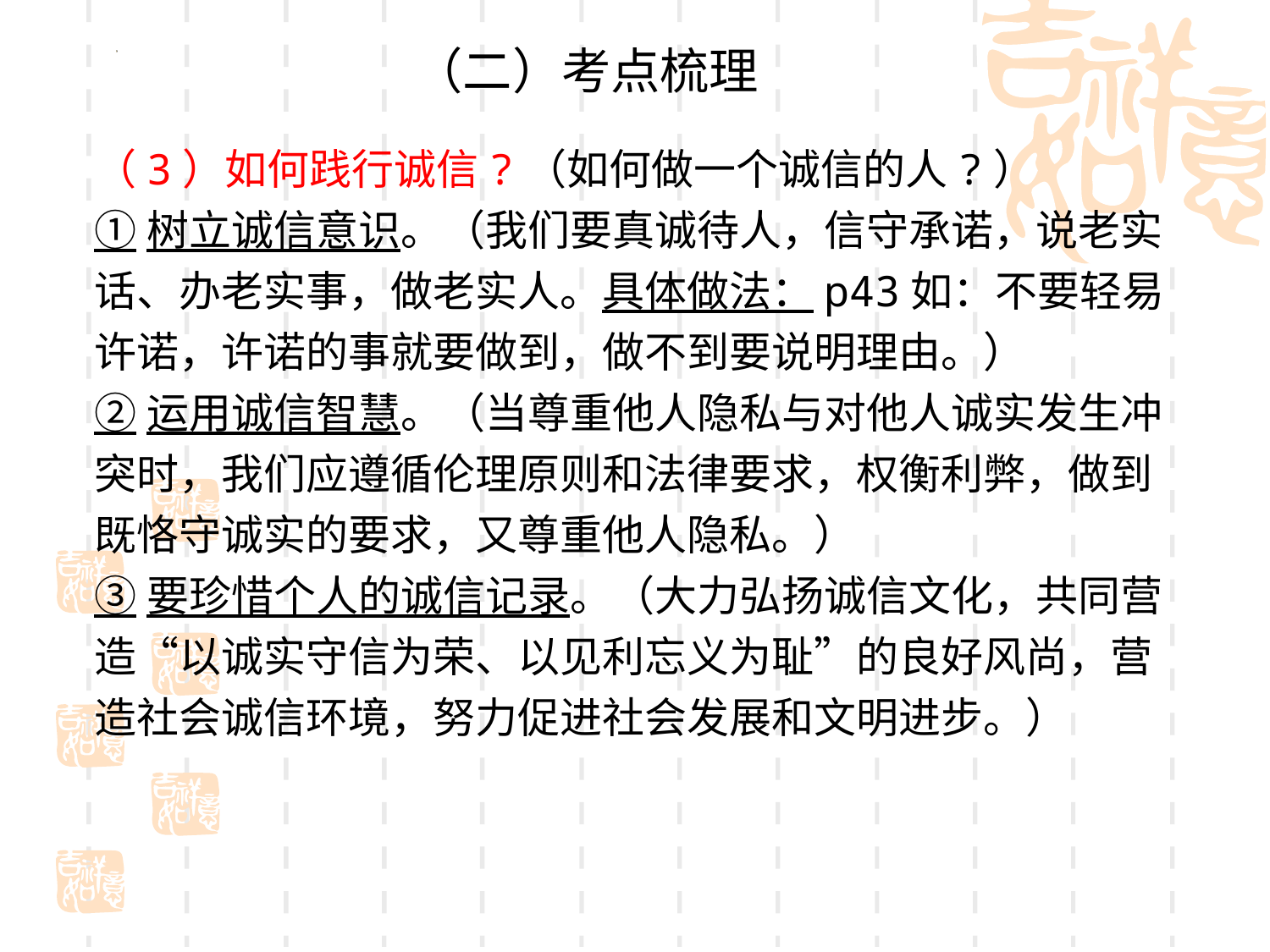

（二）考点梳理
（3）如何践行诚信?（如何做一个诚信的人?）
①树立诚信意识。（我们要真诚待人，信守承诺，说老实话、办老实事，做老实人。具体做法：p43如：不要轻易许诺，许诺的事就要做到，做不到要说明理由。）
②运用诚信智慧。（当尊重他人隐私与对他人诚实发生冲突时，我们应遵循伦理原则和法律要求，权衡利弊，做到既恪守诚实的要求，又尊重他人隐私。）
③要珍惜个人的诚信记录。（大力弘扬诚信文化，共同营造“以诚实守信为荣、以见利忘义为耻”的良好风尚，营造社会诚信环境，努力促进社会发展和文明进步。）